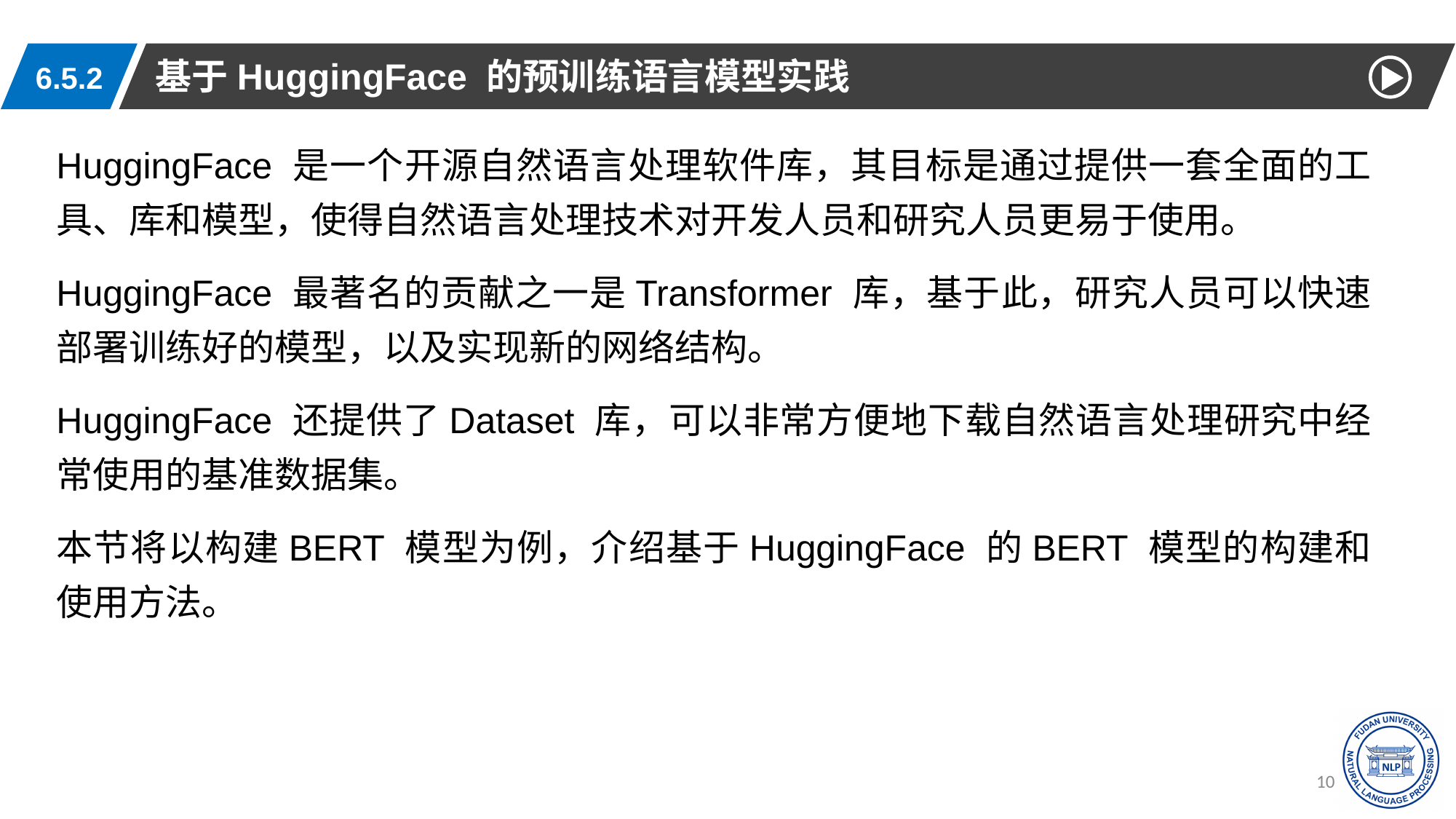

基于HuggingFace 的预训练语言模型实践
6.5.2

HuggingFace 是一个开源自然语言处理软件库，其目标是通过提供一套全面的工具、库和模型，使得自然语言处理技术对开发人员和研究人员更易于使用。
HuggingFace 最著名的贡献之一是Transformer 库，基于此，研究人员可以快速部署训练好的模型，以及实现新的网络结构。
HuggingFace 还提供了Dataset 库，可以非常方便地下载自然语言处理研究中经常使用的基准数据集。
本节将以构建BERT 模型为例，介绍基于HuggingFace 的BERT 模型的构建和使用方法。
108